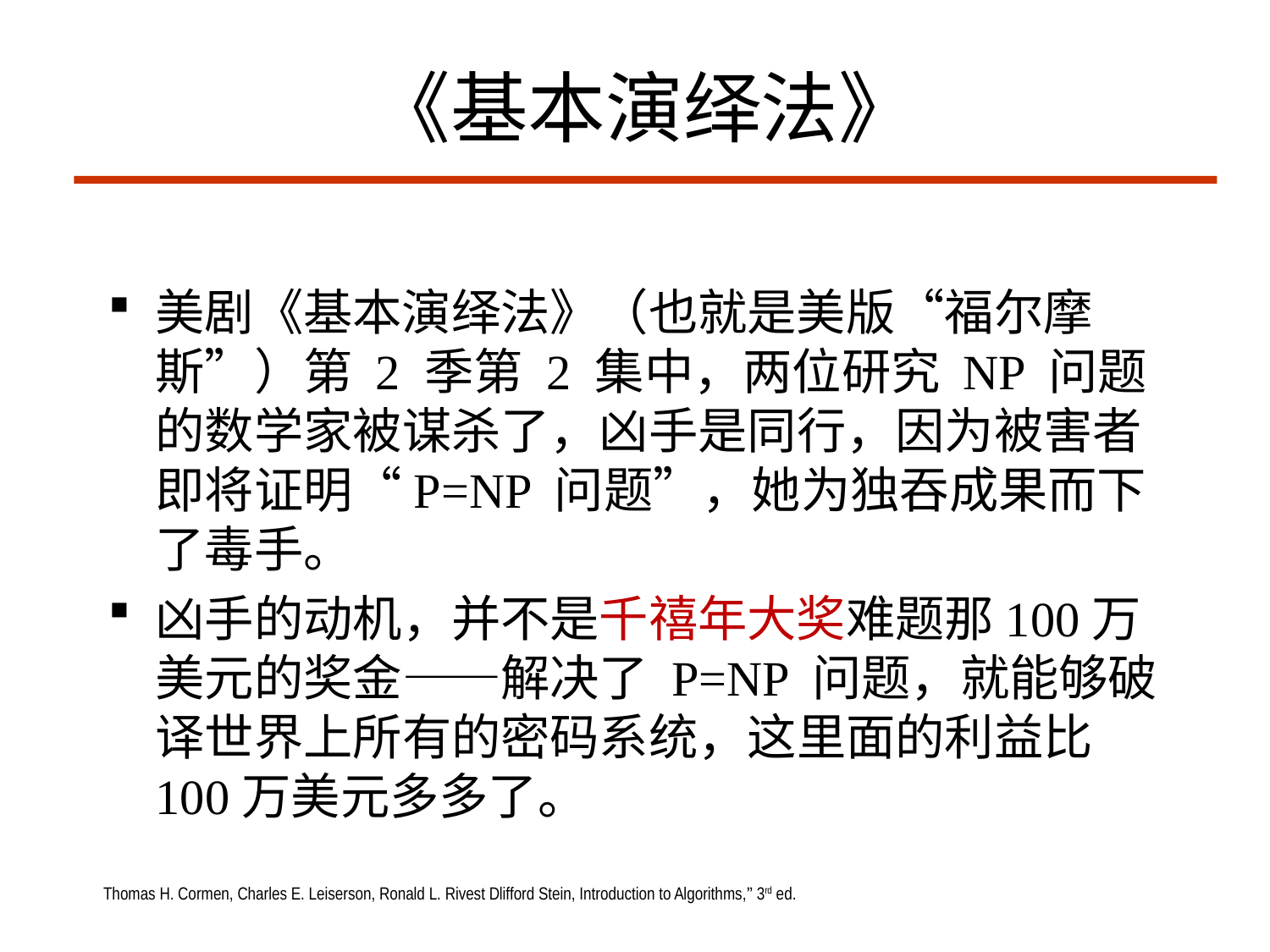

# 《基本演绎法》
美剧《基本演绎法》（也就是美版“福尔摩斯”）第 2 季第 2 集中，两位研究 NP 问题的数学家被谋杀了，凶手是同行，因为被害者即将证明“P=NP 问题”，她为独吞成果而下了毒手。
凶手的动机，并不是千禧年大奖难题那100万美元的奖金——解决了 P=NP 问题，就能够破译世界上所有的密码系统，这里面的利益比100万美元多多了。